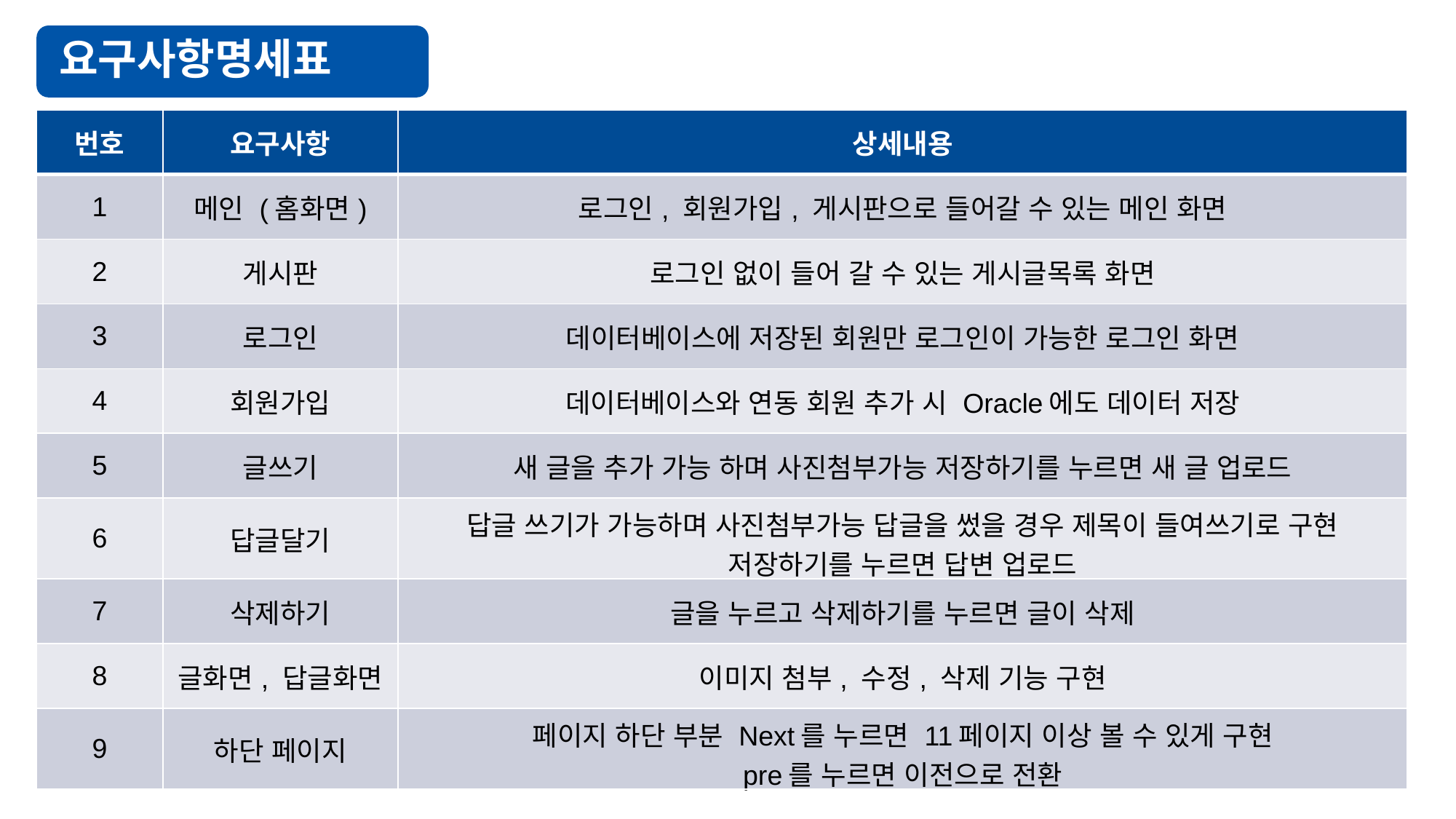

요구사항명세표
| 번호 | 요구사항 | 상세내용 |
| --- | --- | --- |
| 1 | 메인 (홈화면) | 로그인, 회원가입, 게시판으로 들어갈 수 있는 메인 화면 |
| 2 | 게시판 | 로그인 없이 들어 갈 수 있는 게시글목록 화면 |
| 3 | 로그인 | 데이터베이스에 저장된 회원만 로그인이 가능한 로그인 화면 |
| 4 | 회원가입 | 데이터베이스와 연동 회원 추가 시 Oracle에도 데이터 저장 |
| 5 | 글쓰기 | 새 글을 추가 가능 하며 사진첨부가능 저장하기를 누르면 새 글 업로드 |
| 6 | 답글달기 | 답글 쓰기가 가능하며 사진첨부가능 답글을 썼을 경우 제목이 들여쓰기로 구현 저장하기를 누르면 답변 업로드 |
| 7 | 삭제하기 | 글을 누르고 삭제하기를 누르면 글이 삭제 |
| 8 | 글화면, 답글화면 | 이미지 첨부, 수정, 삭제 기능 구현 |
| 9 | 하단 페이지 | 페이지 하단 부분 Next를 누르면 11페이지 이상 볼 수 있게 구현 pre를 누르면 이전으로 전환 |
10